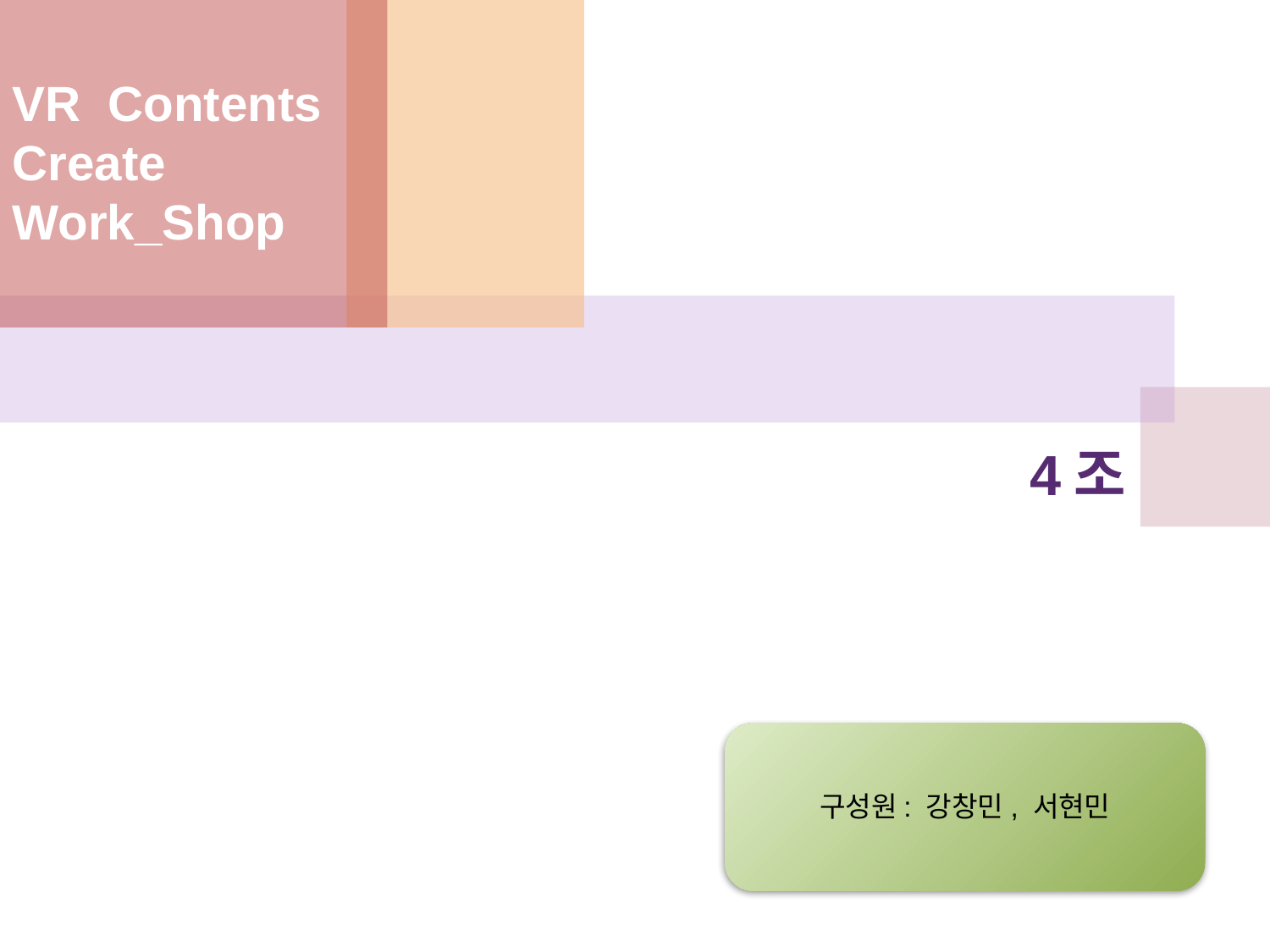

VR  Contents
Create Work_Shop
# 4조

구성원: 강창민, 서현민